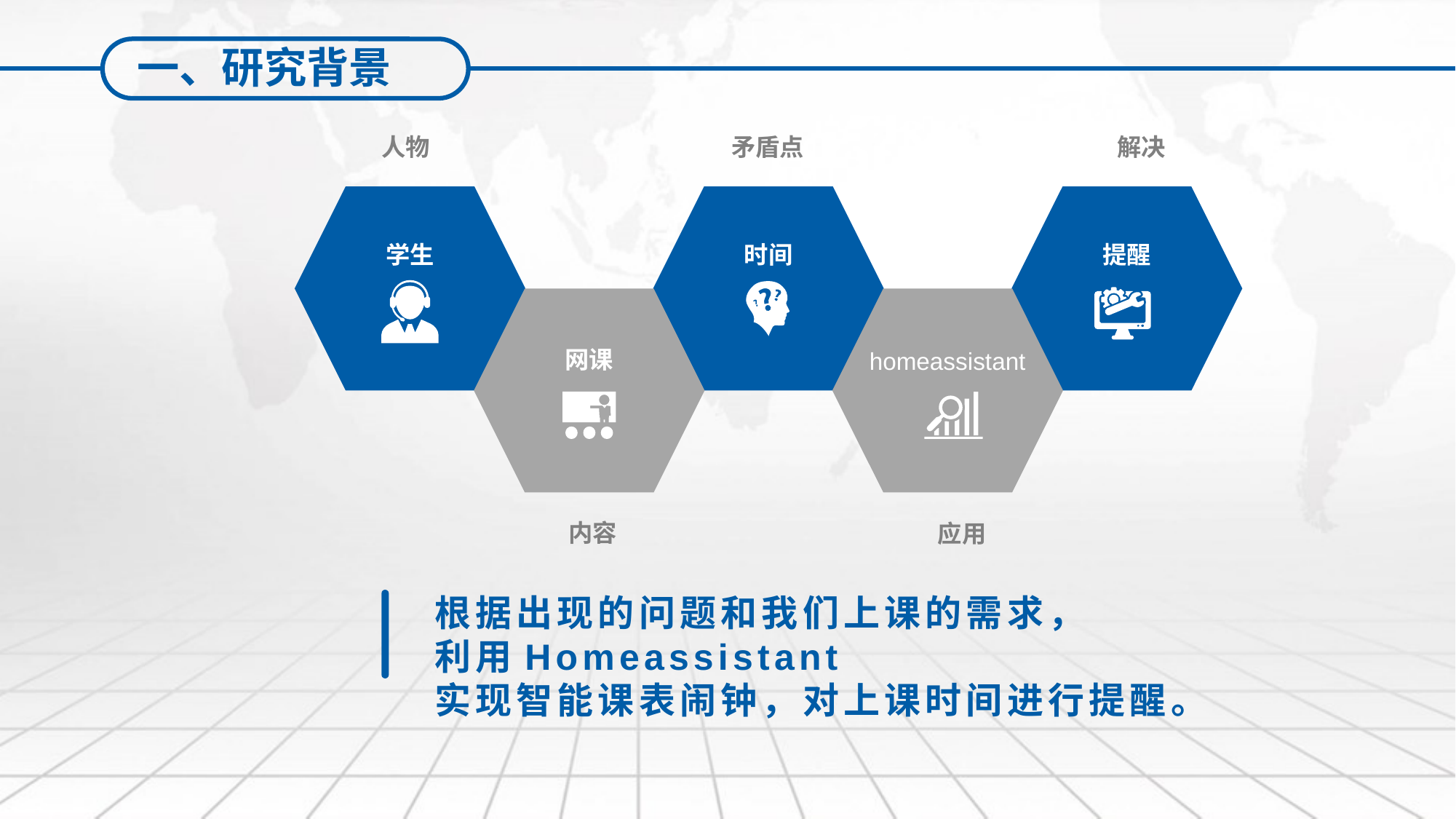

一、研究背景

矛盾点
人物

解决

学生

时间

提醒

网课

homeassistant

内容
应用

根据出现的问题和我们上课的需求，
利用Homeassistant
实现智能课表闹钟，对上课时间进行提醒。